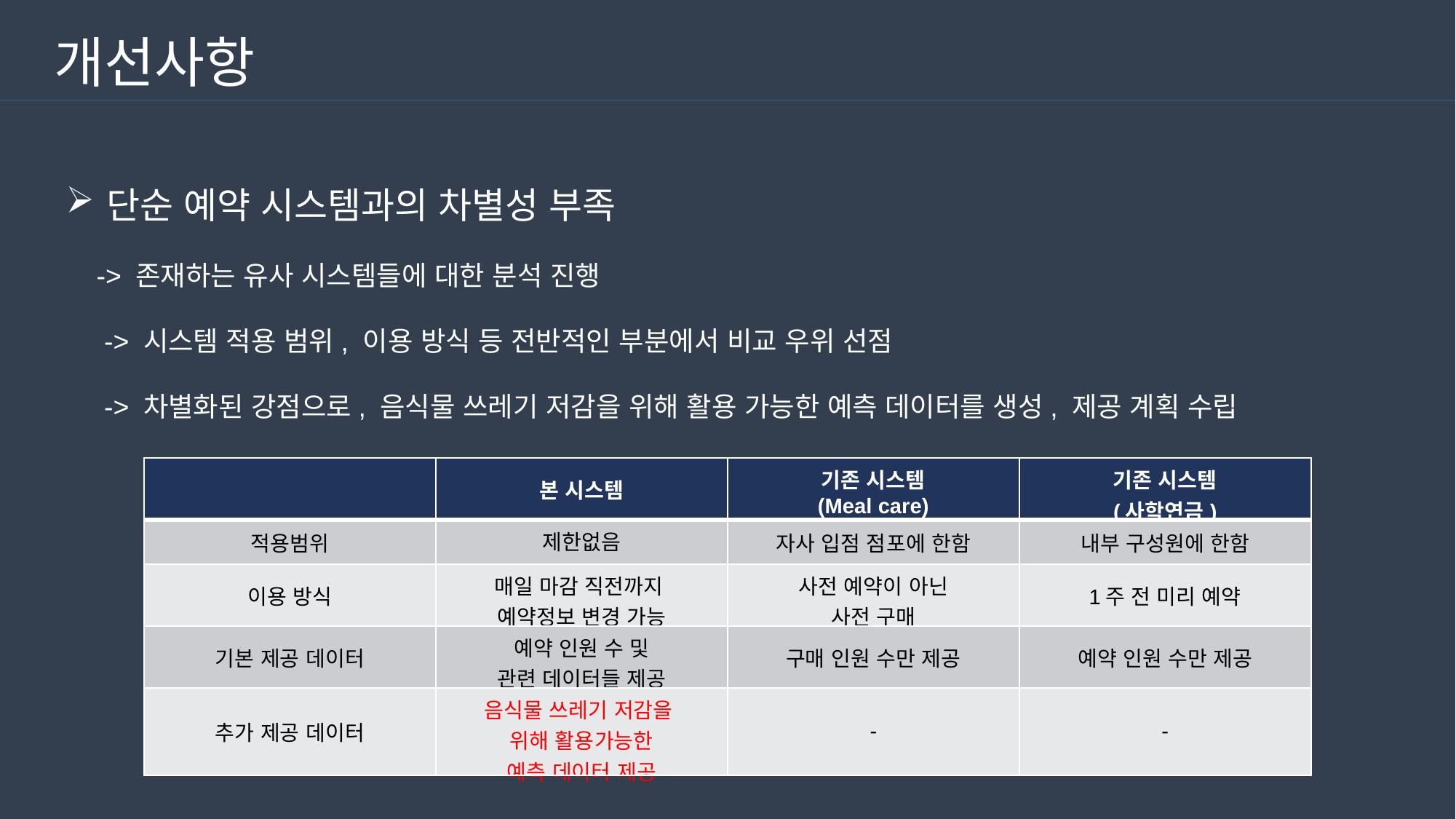

개선사항
단순 예약 시스템과의 차별성 부족
    -> 존재하는 유사 시스템들에 대한 분석 진행
     -> 시스템 적용 범위, 이용 방식 등 전반적인 부분에서 비교 우위 선점
     -> 차별화된 강점으로, 음식물 쓰레기 저감을 위해 활용 가능한 예측 데이터를 생성, 제공 계획 수립
|  | 본 시스템 | 기존 시스템 (Meal care) | 기존 시스템 (사학연금) |
| --- | --- | --- | --- |
| 적용범위 | 제한없음 | 자사 입점 점포에 한함 | 내부 구성원에 한함 |
| 이용 방식 | 매일 마감 직전까지 예약정보 변경 가능 | 사전 예약이 아닌 사전 구매 | 1주 전 미리 예약 |
| 기본 제공 데이터 | 예약 인원 수 및 관련 데이터들 제공 | 구매 인원 수만 제공 | 예약 인원 수만 제공 |
| 추가 제공 데이터 | 음식물 쓰레기 저감을 위해 활용가능한 예측 데이터 제공 | - | - |